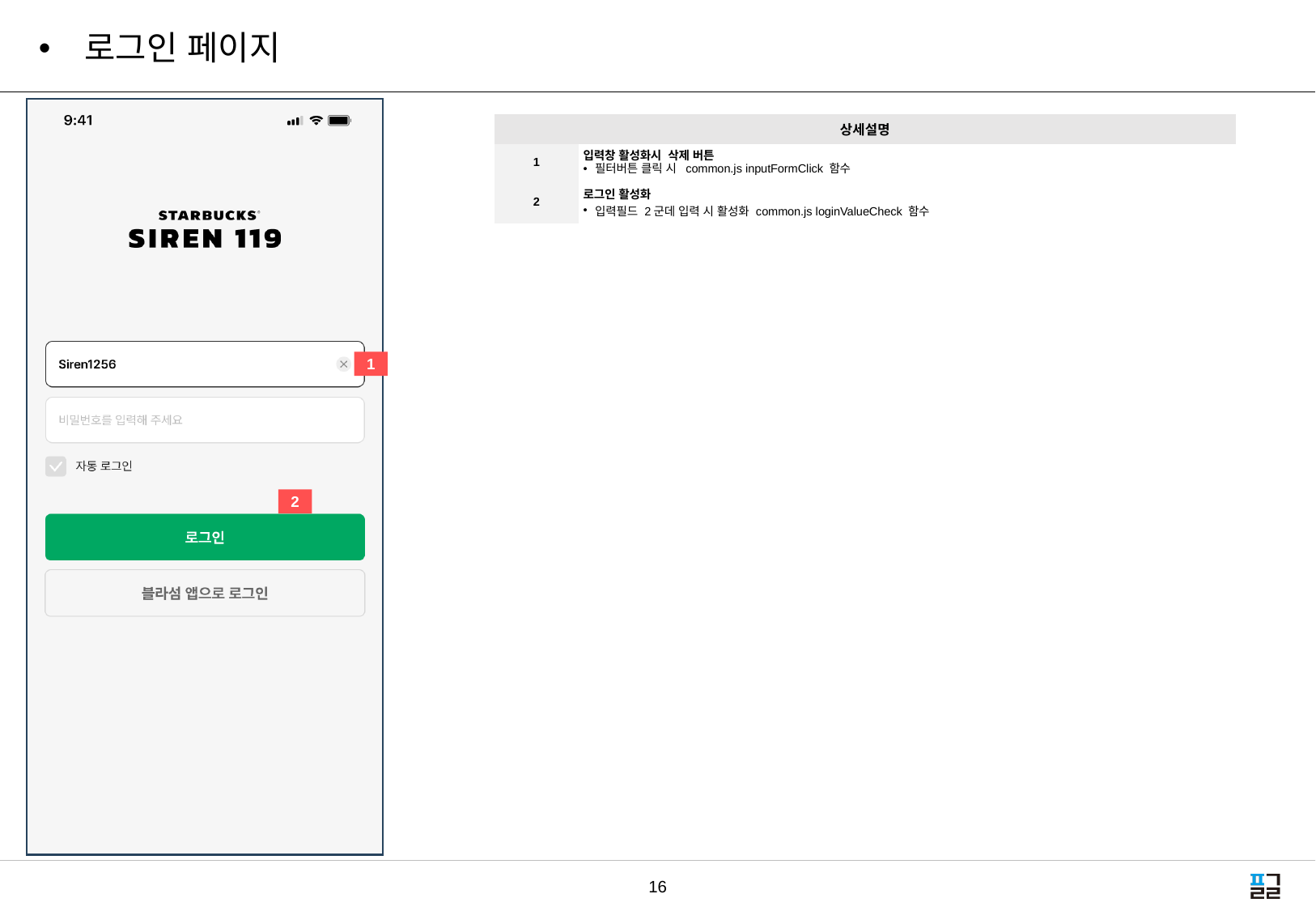

로그인 페이지

| 상세설명 |  |
| --- | --- |
| 1 | 입력창 활성화시 삭제 버튼 필터버튼 클릭 시 common.js inputFormClick 함수 |
| 2 | 로그인 활성화 입력필드 2군데 입력 시 활성화 common.js loginValueCheck 함수 |
1
2
1